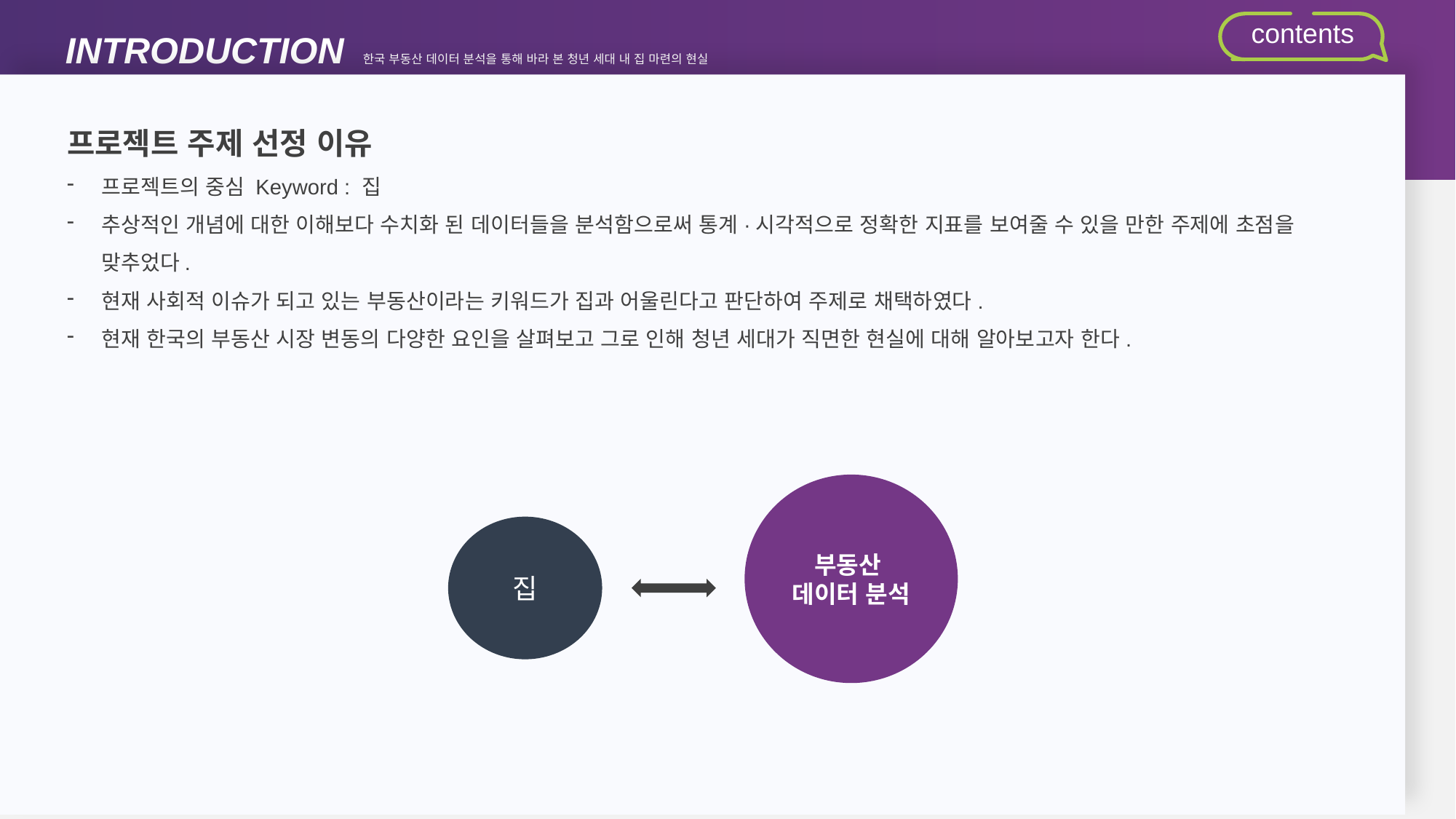

INTRODUCTION 한국 부동산 데이터 분석을 통해 바라 본 청년 세대 내 집 마련의 현실
contents

프로젝트 주제 선정 이유
프로젝트의 중심 Keyword : 집
추상적인 개념에 대한 이해보다 수치화 된 데이터들을 분석함으로써 통계·시각적으로 정확한 지표를 보여줄 수 있을 만한 주제에 초점을 맞추었다.
현재 사회적 이슈가 되고 있는 부동산이라는 키워드가 집과 어울린다고 판단하여 주제로 채택하였다.
현재 한국의 부동산 시장 변동의 다양한 요인을 살펴보고 그로 인해 청년 세대가 직면한 현실에 대해 알아보고자 한다.

부동산
데이터 분석
집